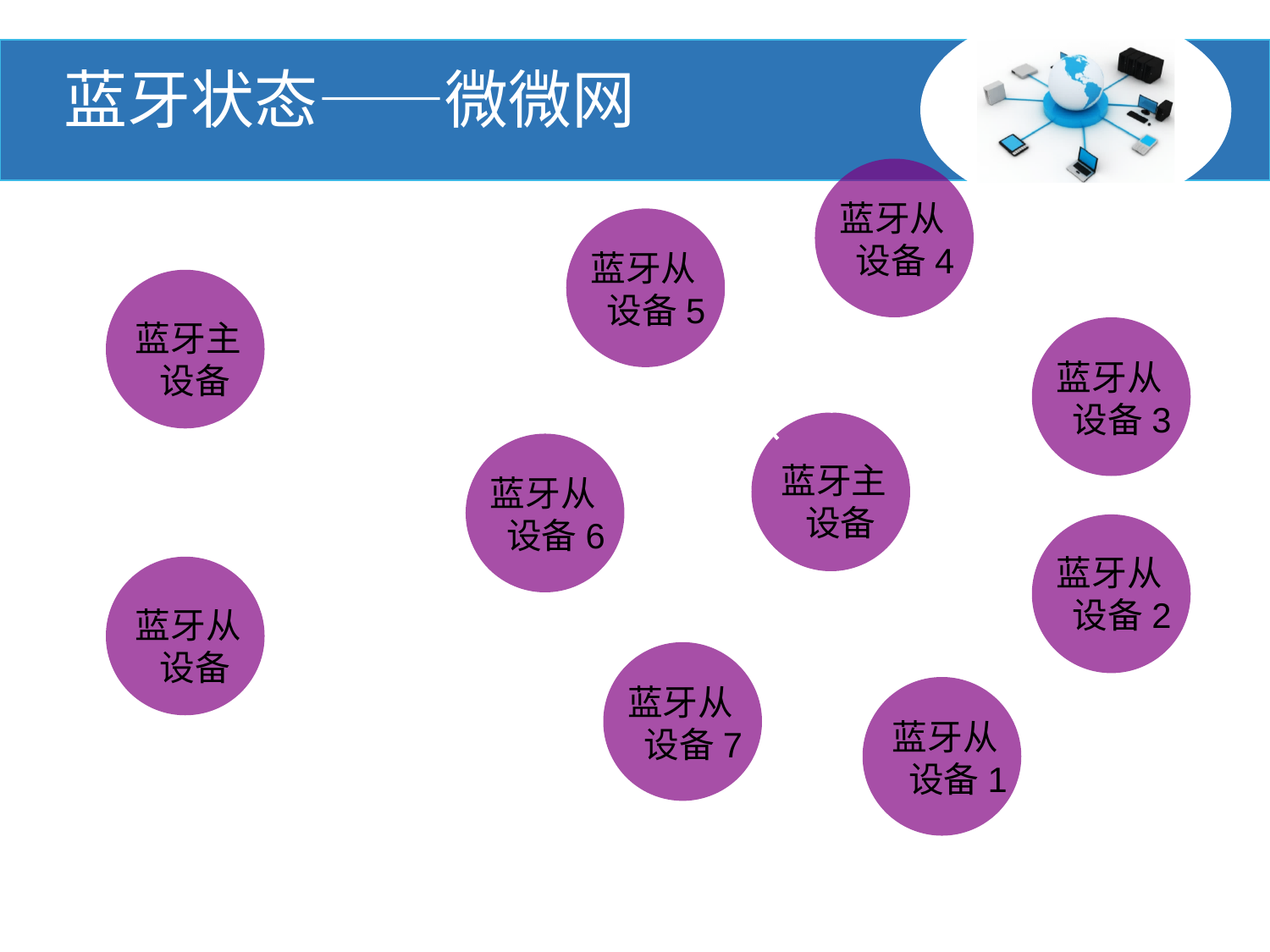

蓝牙状态——微微网

蓝牙从
 设备4

蓝牙从
 设备5

蓝牙主
  设备

蓝牙从
 设备3

蓝牙主
  设备
蓝牙从
 设备6

蓝牙从
 设备2

蓝牙从
  设备

蓝牙从
 设备7

蓝牙从
 设备1